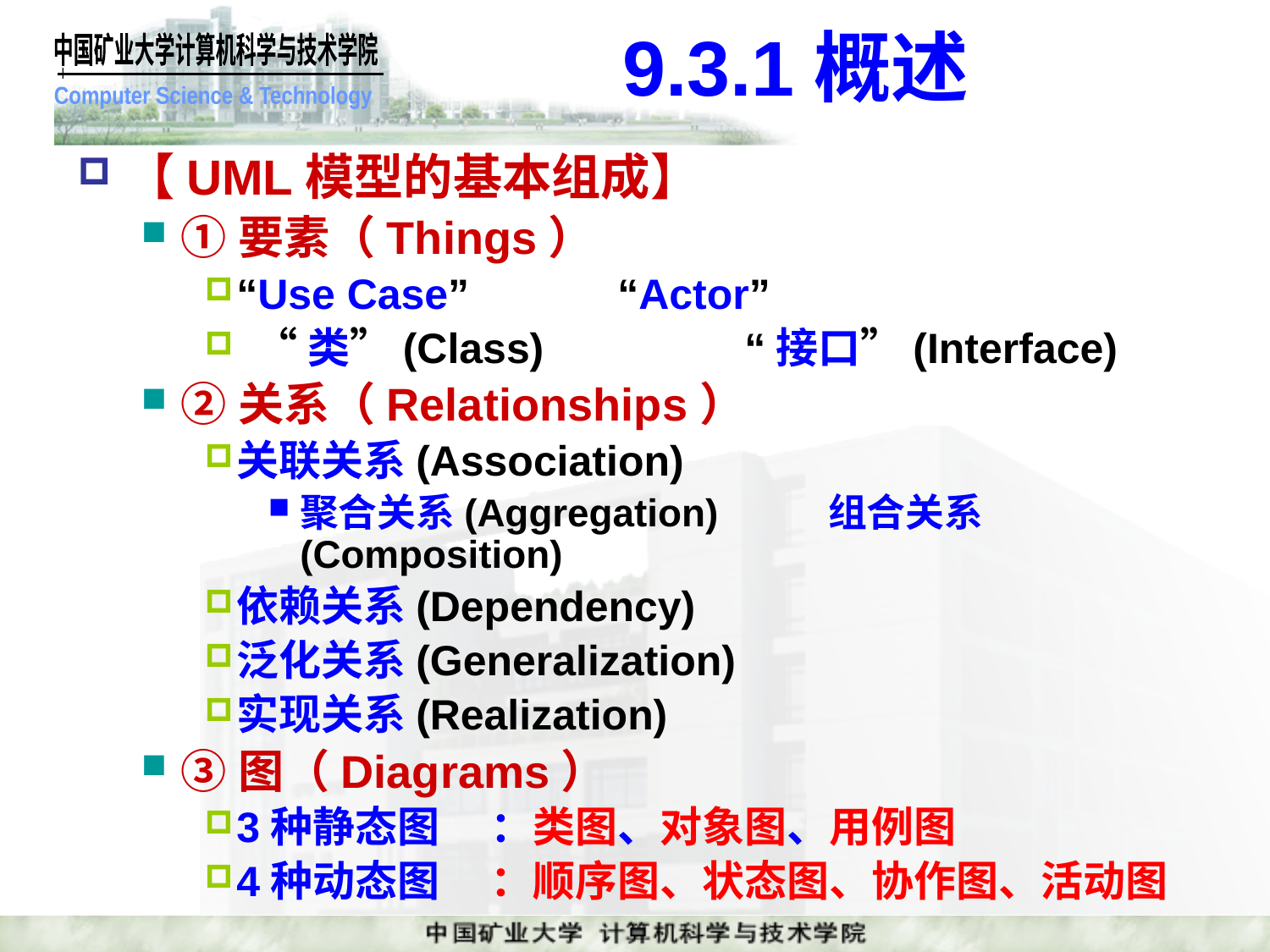

# 9.3.1概述
【UML模型的基本组成】
①要素（Things）
“Use Case”		“Actor”
  “类”(Class)		“接口”(Interface)
②关系（Relationships）
关联关系(Association)
聚合关系(Aggregation)	 组合关系(Composition)
依赖关系(Dependency)
泛化关系(Generalization)
实现关系(Realization)
③图（Diagrams）
3种静态图	：类图、对象图、用例图
4种动态图	：顺序图、状态图、协作图、活动图
35